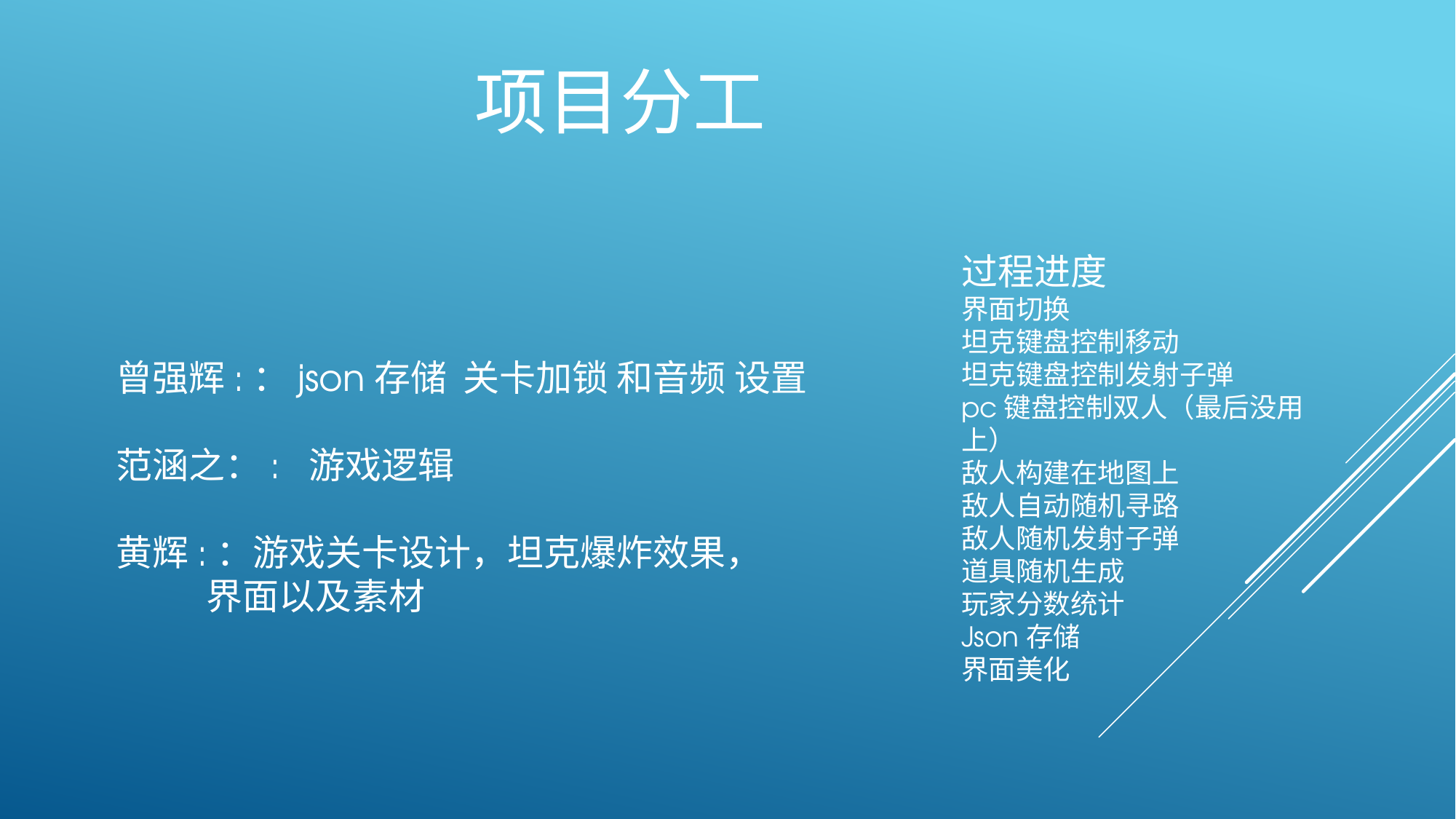

# 项目分工
过程进度
界面切换
坦克键盘控制移动
坦克键盘控制发射子弹
pc键盘控制双人（最后没用上）
敌人构建在地图上
敌人自动随机寻路
敌人随机发射子弹
道具随机生成
玩家分数统计
Json存储
界面美化
曾强辉:：json存储  关卡加锁 和音频 设置

范涵之：:  游戏逻辑

黄辉:：游戏关卡设计，坦克爆炸效果，
          界面以及素材